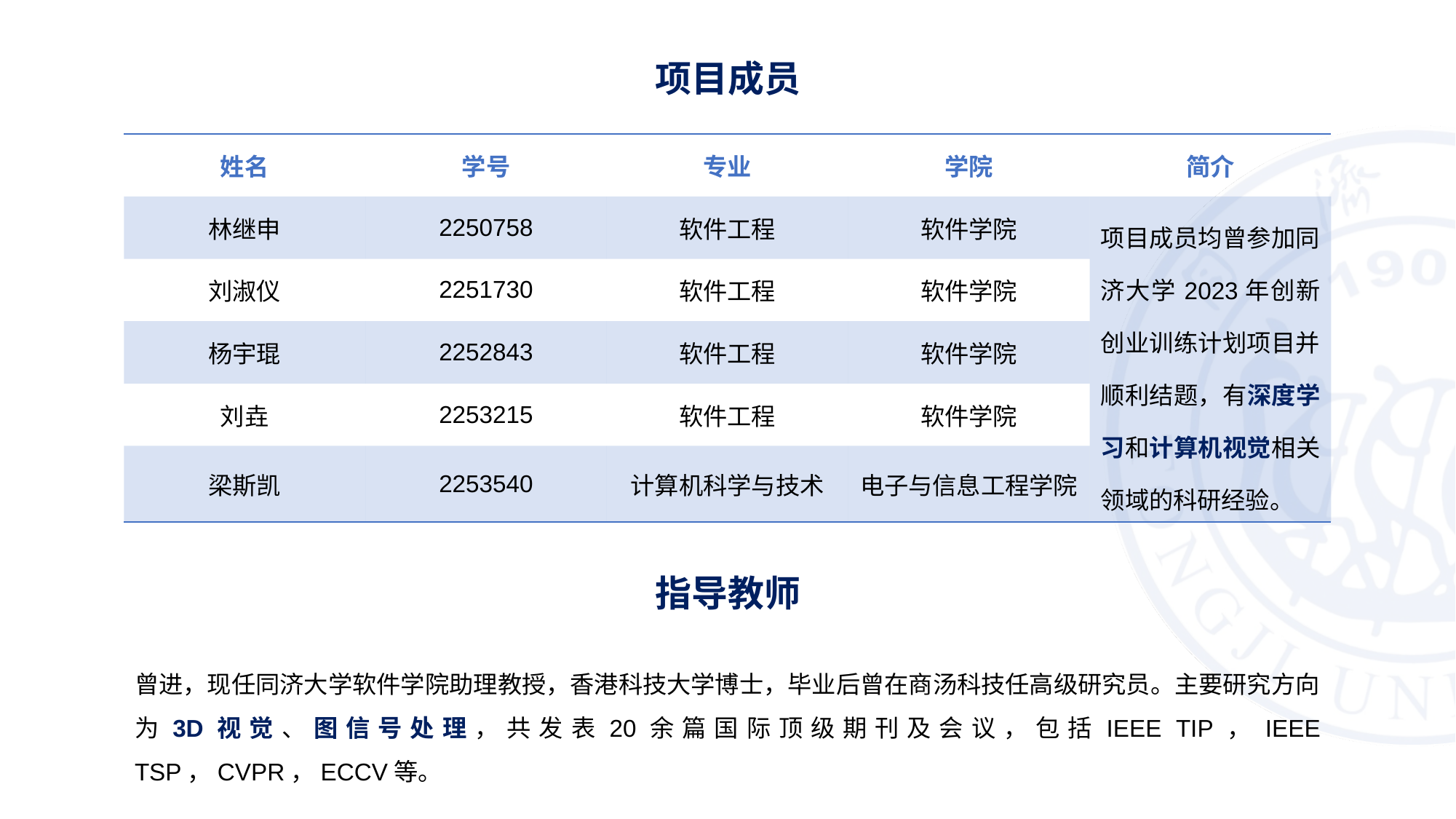

项目成员
| 姓名 | 学号 | 专业 | 学院 | 简介 |
| --- | --- | --- | --- | --- |
| 林继申 | 2250758 | 软件工程 | 软件学院 | 项目成员均曾参加同济大学2023年创新创业训练计划项目并顺利结题，有深度学习和计算机视觉相关领域的科研经验。 |
| 刘淑仪 | 2251730 | 软件工程 | 软件学院 |  |
| 杨宇琨 | 2252843 | 软件工程 | 软件学院 |  |
| 刘垚 | 2253215 | 软件工程 | 软件学院 |  |
| 梁斯凯 | 2253540 | 计算机科学与技术 | 电子与信息工程学院 |  |
指导教师
曾进，现任同济大学软件学院助理教授，香港科技大学博士，毕业后曾在商汤科技任高级研究员。主要研究方向为3D视觉、图信号处理，共发表20余篇国际顶级期刊及会议，包括IEEE TIP，IEEE TSP，CVPR，ECCV等。